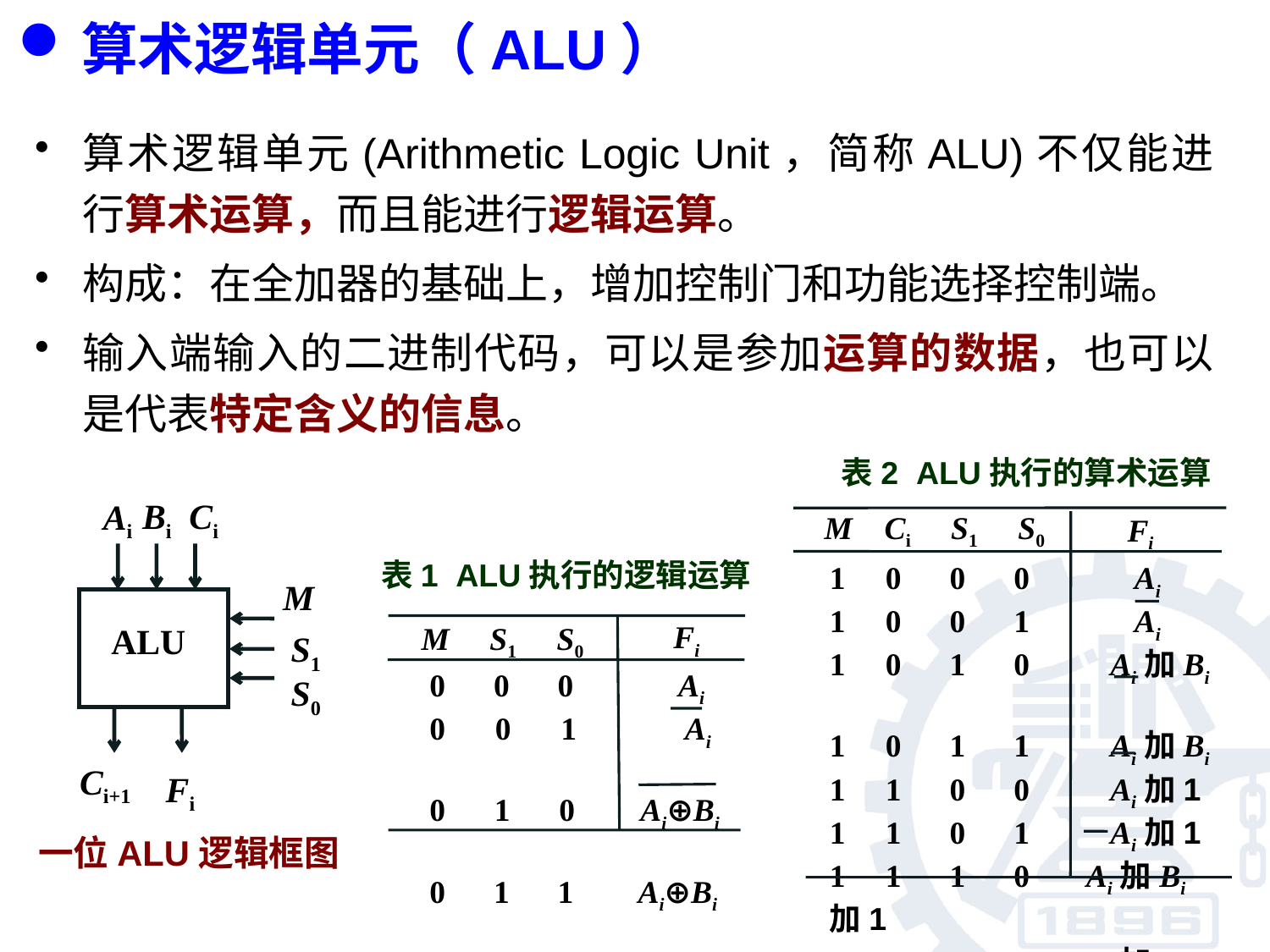

# 算术逻辑单元（ALU）
算术逻辑单元(Arithmetic Logic Unit，简称ALU)不仅能进行算术运算，而且能进行逻辑运算。
构成：在全加器的基础上，增加控制门和功能选择控制端。
输入端输入的二进制代码，可以是参加运算的数据，也可以是代表特定含义的信息。
表2  ALU执行的算术运算
Ai
Bi
Ci

M

ALU

S1

S0

Ci+1
Fi
M    Ci     S1     S0
Fi

1     0      0      0             Ai
1     0      0      1             Ai
1     0      1      0          Ai加Bi
1     0      1      1          Ai加Bi
1     1      0      0          Ai加1
1     1      0      1          Ai加1
1     1      1      0       Ai加Bi加1
1     1      1      1       Ai加Bi加1

表1  ALU执行的逻辑运算
Fi
M     S1     S0

0      0      0             Ai
0      0      1             Ai
0      1      0        Ai⊕Bi
0      1      1        Ai⊕Bi

一位ALU逻辑框图